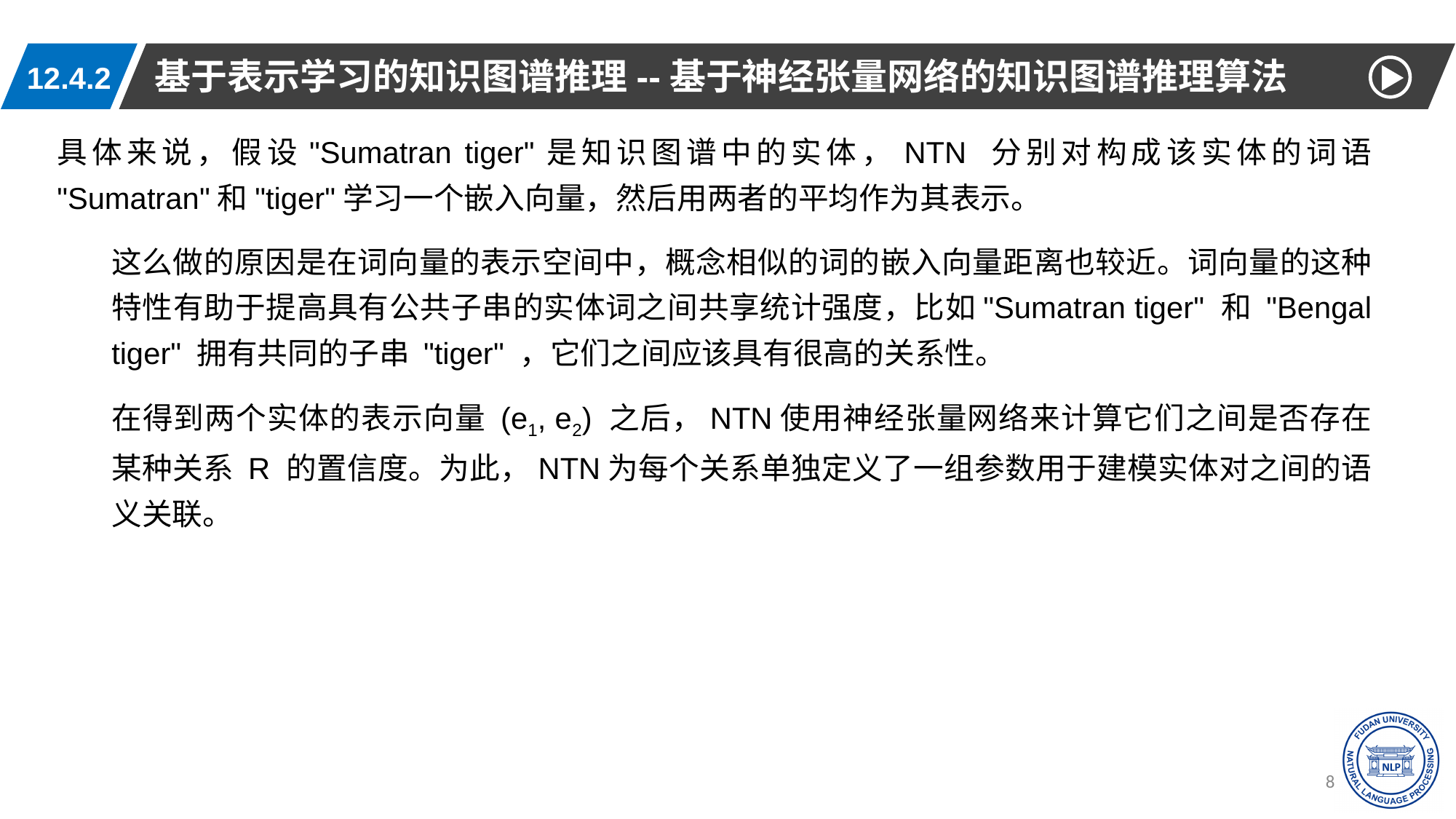

基于表示学习的知识图谱推理--基于神经张量网络的知识图谱推理算法
12.4.2

具体来说，假设"Sumatran tiger"是知识图谱中的实体，NTN 分别对构成该实体的词语 "Sumatran"和"tiger"学习一个嵌入向量，然后用两者的平均作为其表示。
这么做的原因是在词向量的表示空间中，概念相似的词的嵌入向量距离也较近。词向量的这种特性有助于提高具有公共子串的实体词之间共享统计强度，比如"Sumatran tiger" 和 "Bengal tiger" 拥有共同的子串 "tiger" ，它们之间应该具有很高的关系性。
在得到两个实体的表示向量 (e1, e2) 之后，NTN使用神经张量网络来计算它们之间是否存在某种关系 R 的置信度。为此，NTN为每个关系单独定义了一组参数用于建模实体对之间的语义关联。
85